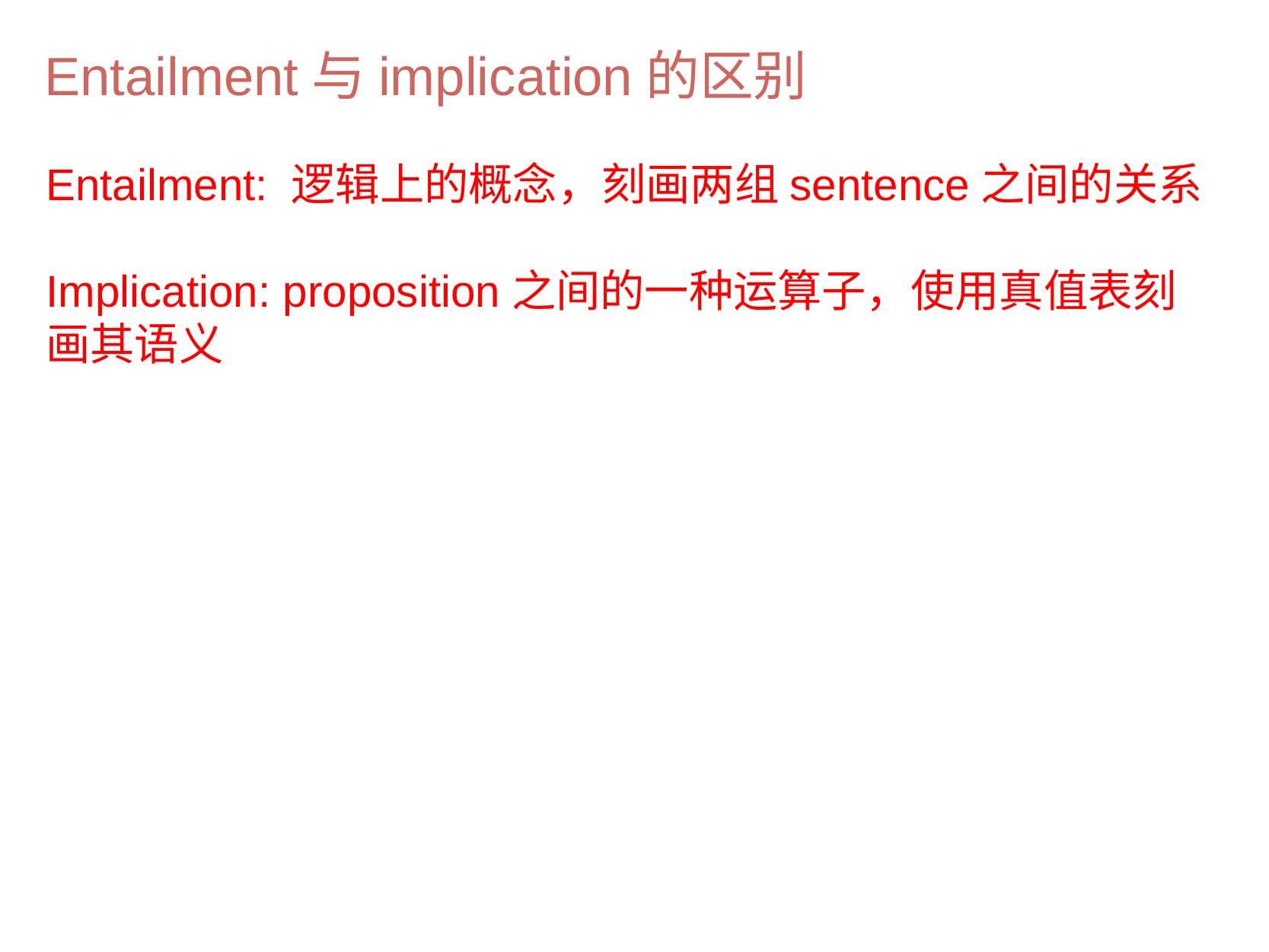

Entailment与implication的区别
Entailment: 逻辑上的概念，刻画两组sentence之间的关系

Implication: proposition之间的一种运算子，使用真值表刻画其语义